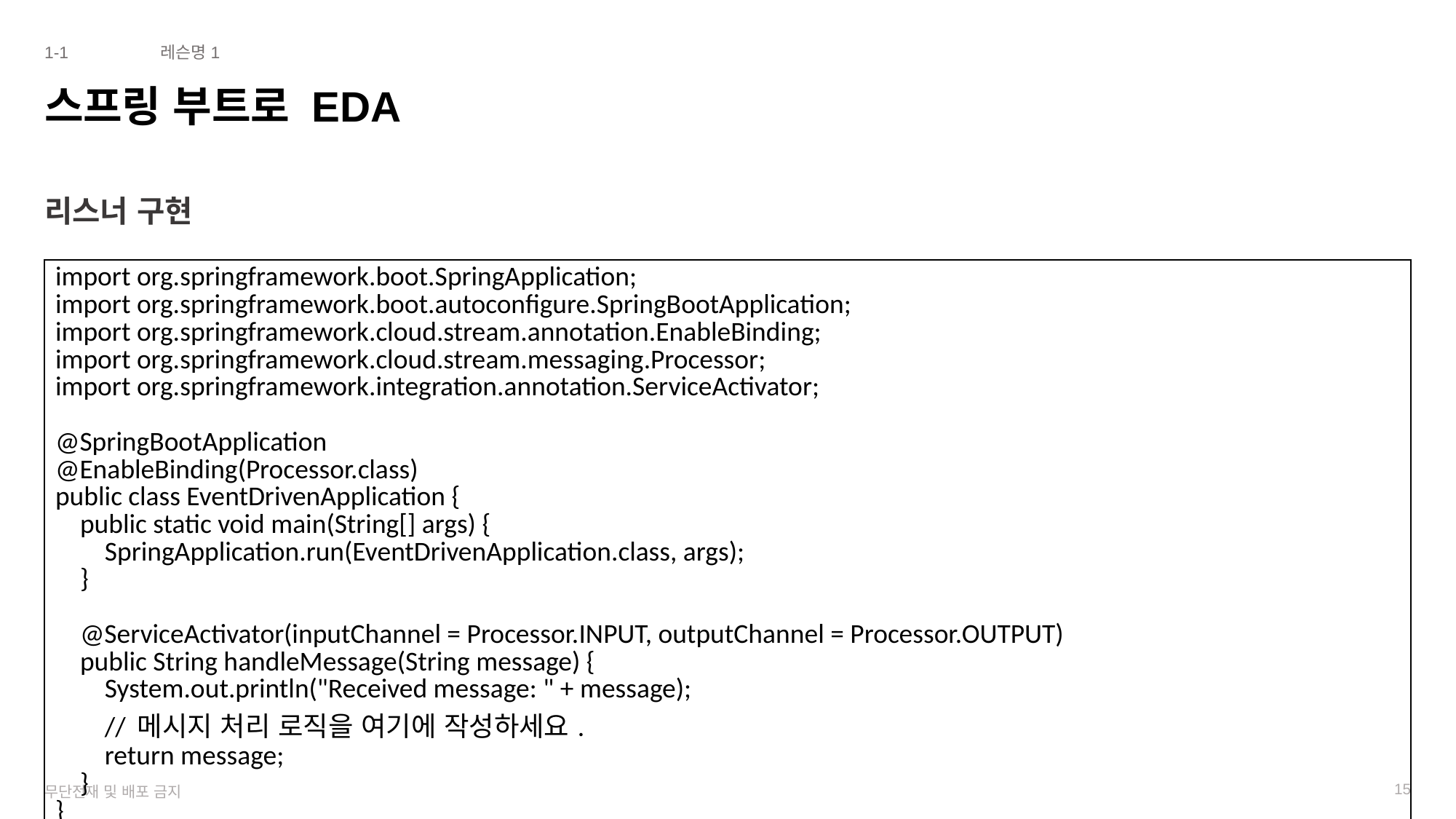

1-1
레슨명1
# 스프링 부트로 EDA
리스너 구현

| import org.springframework.boot.SpringApplication; import org.springframework.boot.autoconfigure.SpringBootApplication; import org.springframework.cloud.stream.annotation.EnableBinding; import org.springframework.cloud.stream.messaging.Processor; import org.springframework.integration.annotation.ServiceActivator; @SpringBootApplication @EnableBinding(Processor.class) public class EventDrivenApplication { public static void main(String[] args) { SpringApplication.run(EventDrivenApplication.class, args); } @ServiceActivator(inputChannel = Processor.INPUT, outputChannel = Processor.OUTPUT) public String handleMessage(String message) { System.out.println("Received message: " + message); // 메시지 처리 로직을 여기에 작성하세요. return message; } } |
| --- |
15